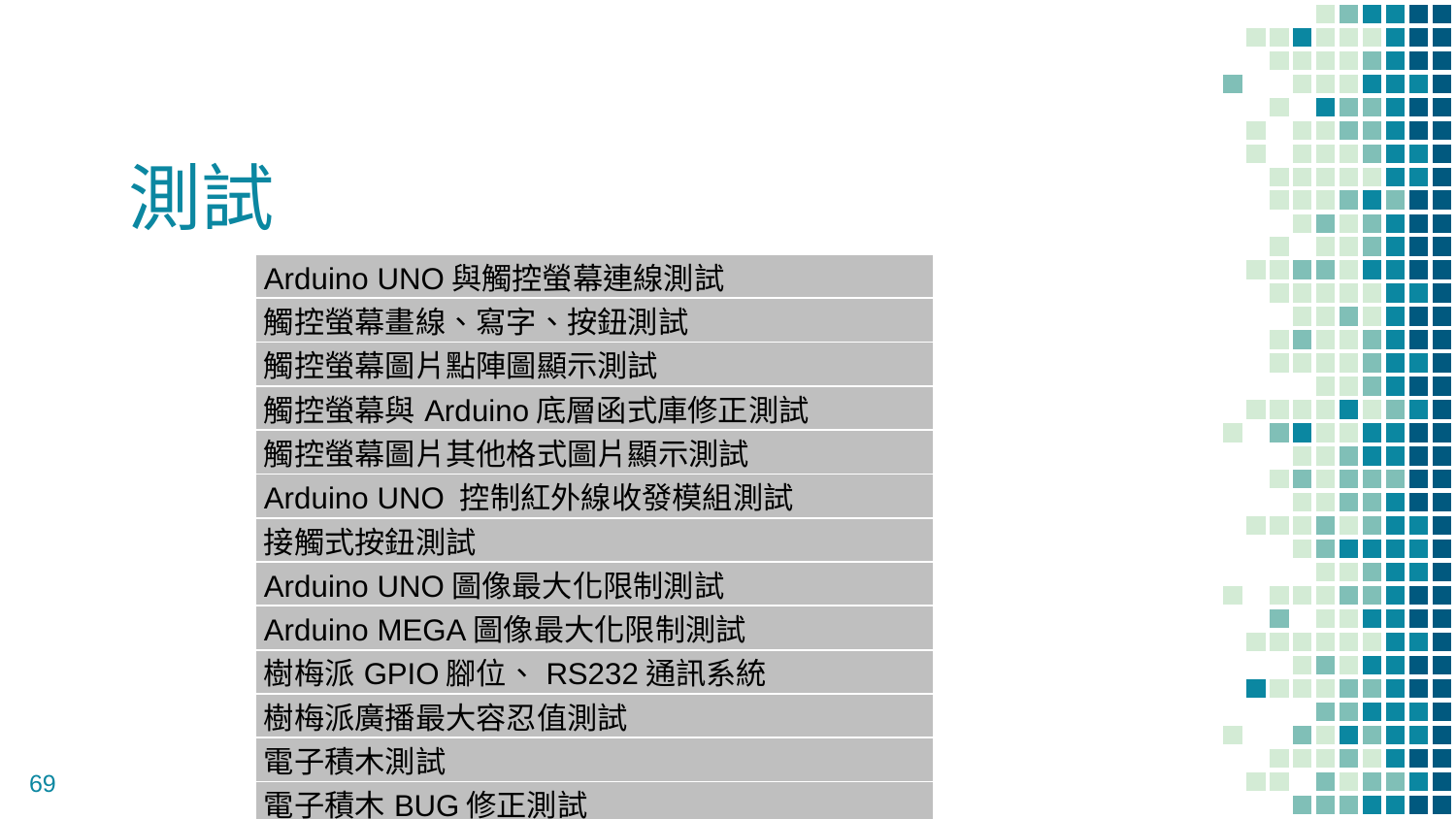

# 測試
| Arduino UNO與觸控螢幕連線測試 |
| --- |
| 觸控螢幕畫線、寫字、按鈕測試 |
| 觸控螢幕圖片點陣圖顯示測試 |
| 觸控螢幕與Arduino底層函式庫修正測試 |
| 觸控螢幕圖片其他格式圖片顯示測試 |
| Arduino UNO 控制紅外線收發模組測試 |
| 接觸式按鈕測試 |
| Arduino UNO圖像最大化限制測試 |
| Arduino MEGA圖像最大化限制測試 |
| 樹梅派GPIO腳位、RS232通訊系統 |
| 樹梅派廣播最大容忍值測試 |
| 電子積木測試 |
| 電子積木BUG修正測試 |
| 互動系統穩定度調整測試 |
| 軟硬體系統整合測試 |
69